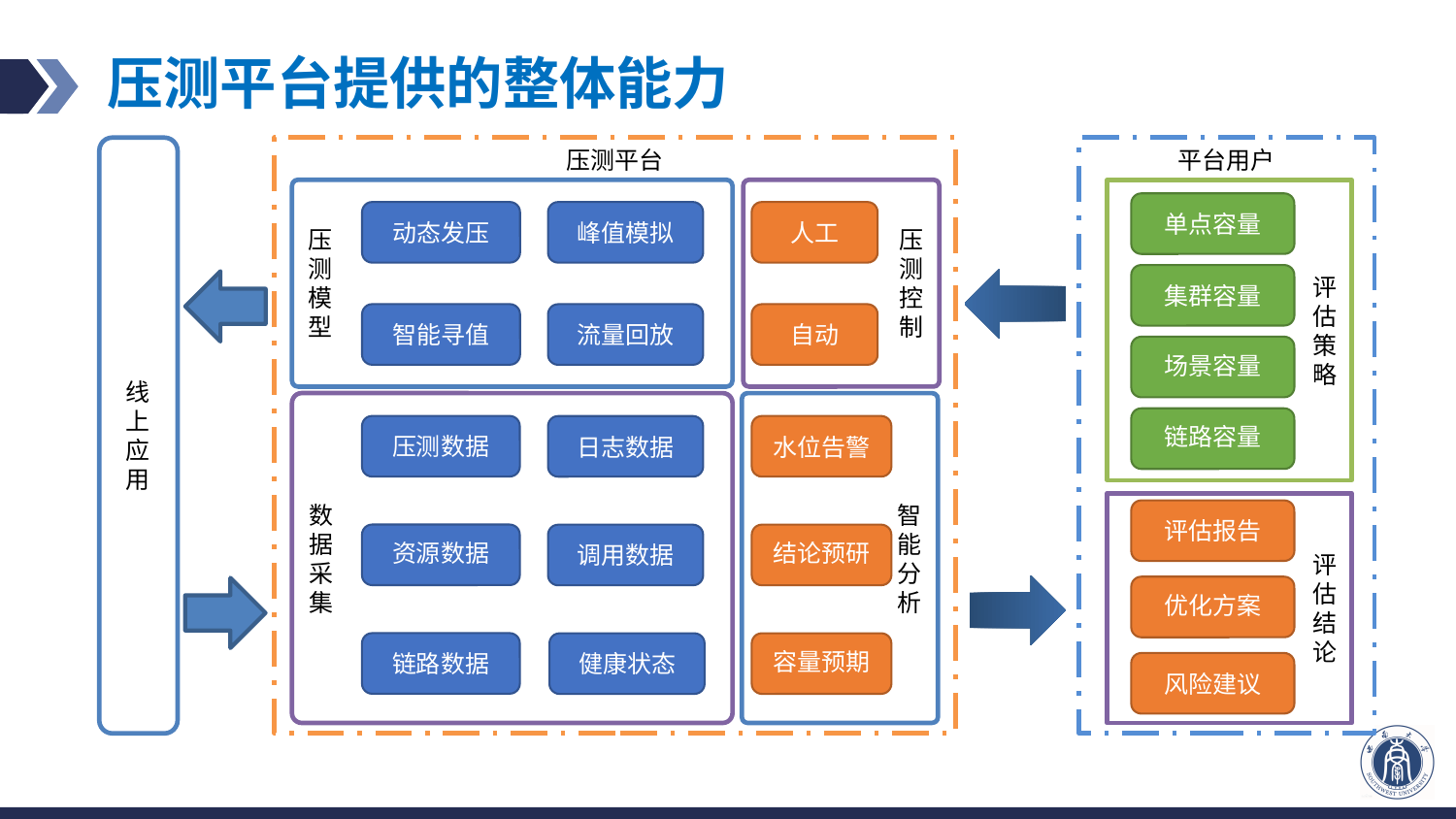

# 压测平台提供的整体能力
线
上
应
用
压测平台
平台用户
评
估
策
略
单点容量
集群容量
场景容量
链路容量
评
估
结
论
评估报告
优化方案
风险建议
压
测
控
制
压
测
模
型
动态发压
峰值模拟
人工

智能寻值
自动
流量回放
数
据
采
集
智
能
分
析
压测数据
水位告警
日志数据
资源数据
结论预研
调用数据

链路数据
容量预期
健康状态